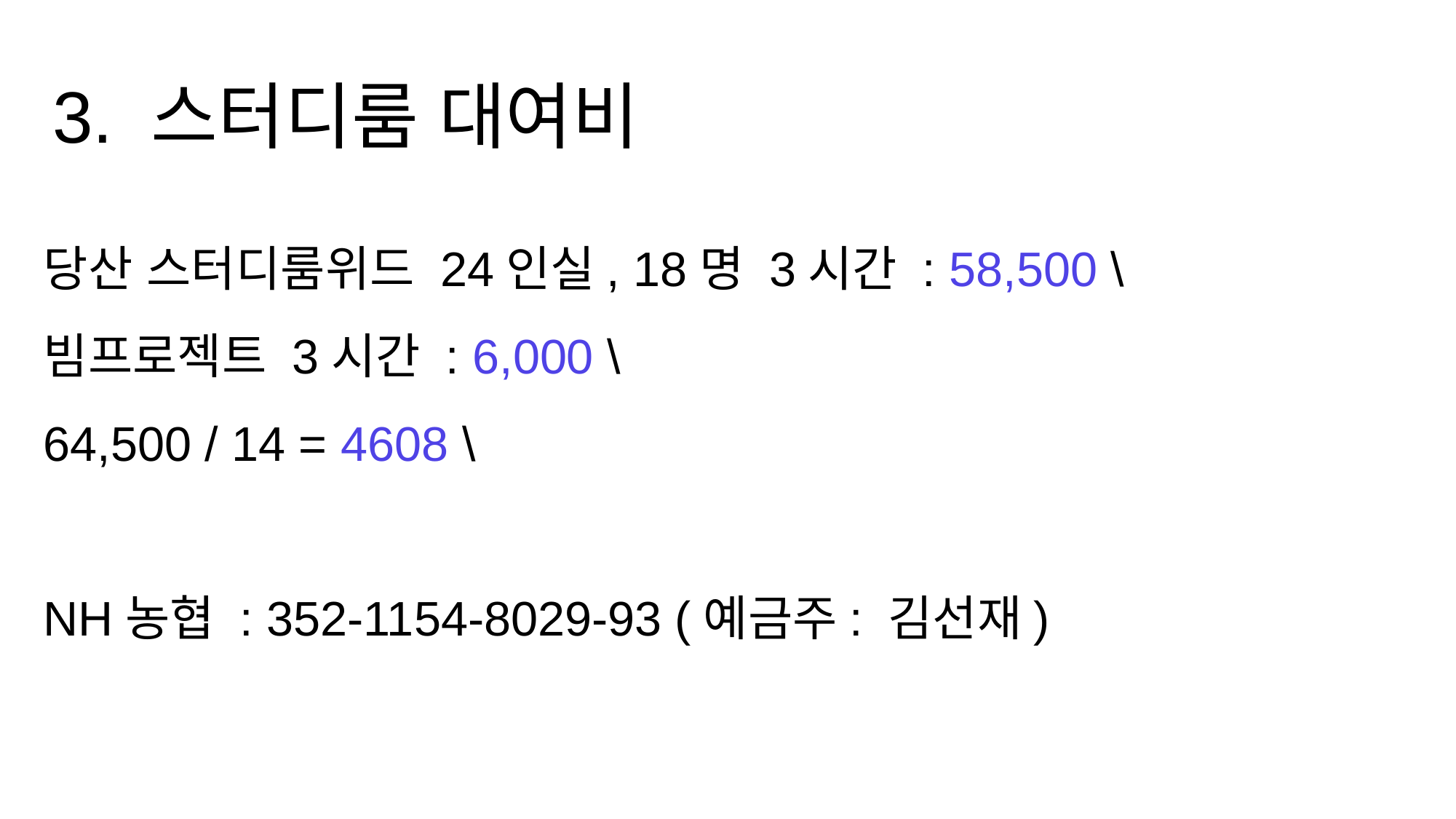

3. 스터디룸 대여비
당산 스터디룸위드 24인실, 18명 3시간 : 58,500 \
빔프로젝트 3시간 : 6,000 \
64,500 / 14 = 4608 \

NH농협 : 352-1154-8029-93 (예금주: 김선재)